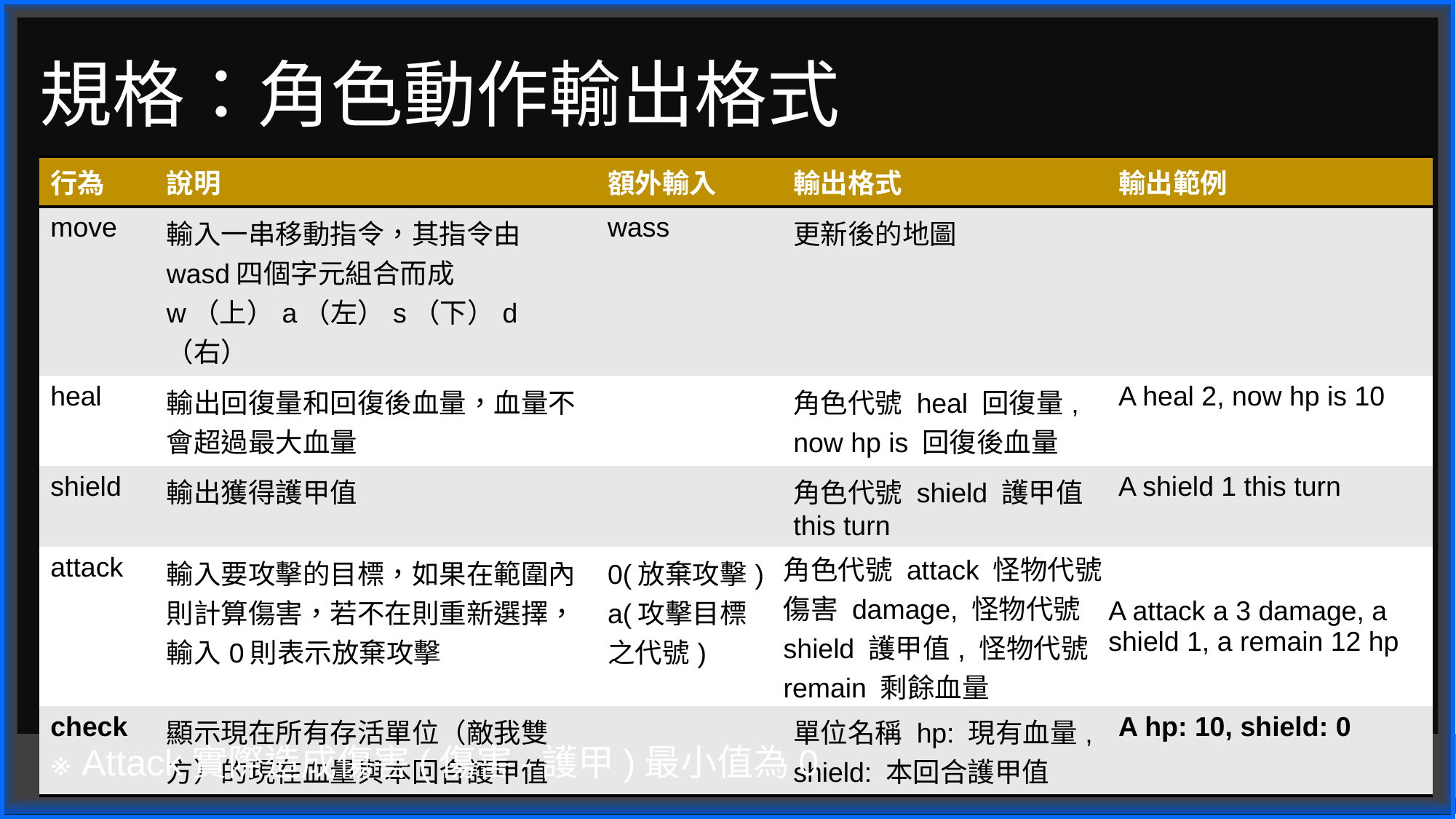

# 規格：角色動作輸出格式
| 行為 | 說明 | 額外輸入 | 輸出格式 | 輸出範例 |
| --- | --- | --- | --- | --- |
| move | 輸入一串移動指令，其指令由wasd四個字元組合而成 w（上）a（左）s（下）d（右） | wass | 更新後的地圖 |  |
| heal | 輸出回復量和回復後血量，血量不會超過最大血量 |  | 角色代號 heal 回復量, now hp is 回復後血量 | A heal 2, now hp is 10 |
| shield | 輸出獲得護甲值 |  | 角色代號 shield 護甲值 this turn | A shield 1 this turn |
| attack | 輸入要攻擊的目標，如果在範圍內則計算傷害，若不在則重新選擇，輸入0則表示放棄攻擊 | 0(放棄攻擊) a(攻擊目標之代號) | 角色代號 attack 怪物代號 傷害 damage, 怪物代號 shield 護甲值, 怪物代號 remain 剩餘血量 | A attack a 3 damage, a shield 1, a remain 12 hp |
| check | 顯示現在所有存活單位（敵我雙方）的現在血量與本回合護甲值 |  | 單位名稱 hp: 現有血量, shield: 本回合護甲值 | A hp: 10, shield: 0 |
※ Attack實際造成傷害(傷害-護甲)最小值為0